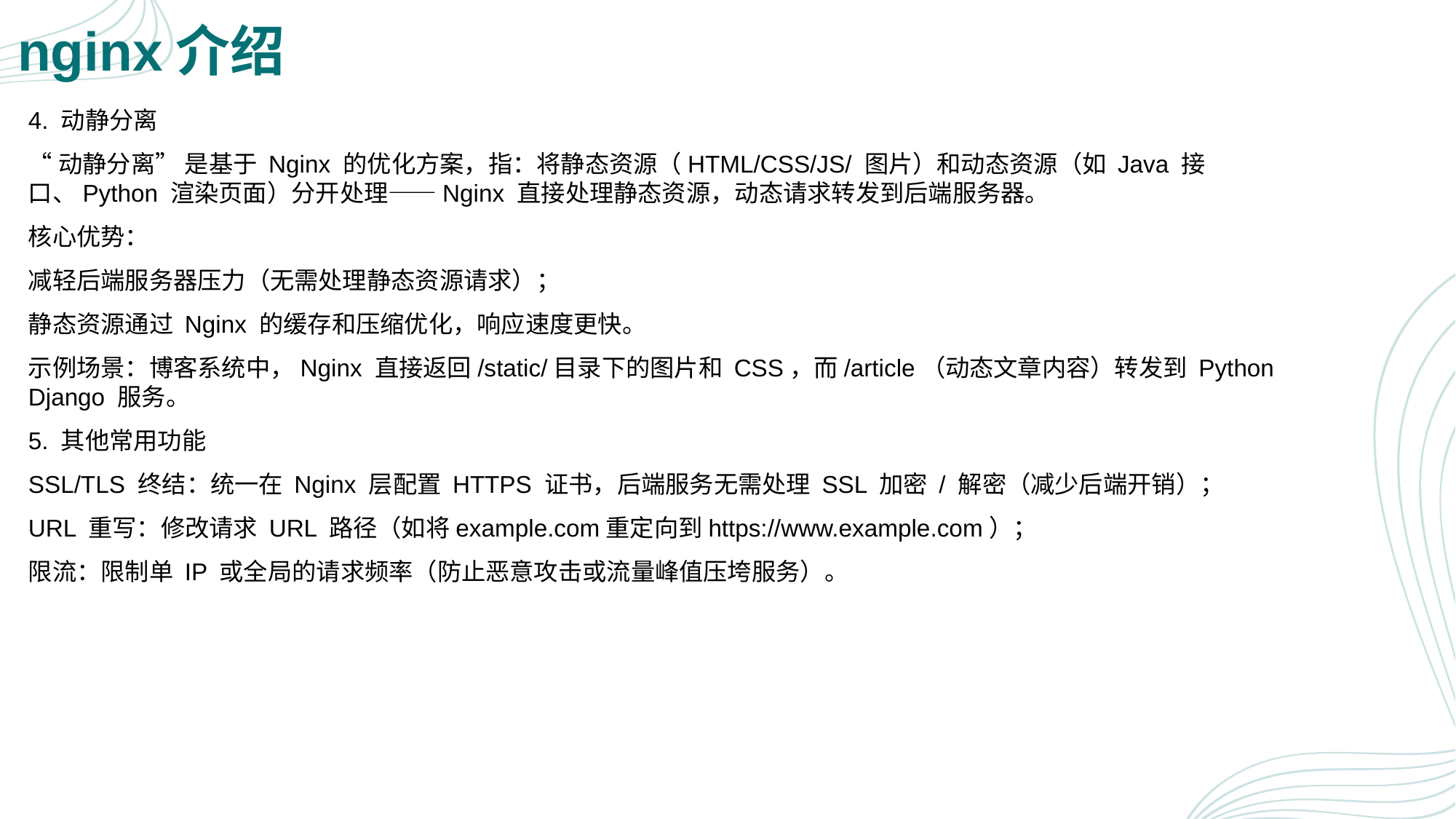

# nginx介绍
4. 动静分离
“动静分离” 是基于 Nginx 的优化方案，指：将静态资源（HTML/CSS/JS/ 图片）和动态资源（如 Java 接口、Python 渲染页面）分开处理——Nginx 直接处理静态资源，动态请求转发到后端服务器。
核心优势：
减轻后端服务器压力（无需处理静态资源请求）；
静态资源通过 Nginx 的缓存和压缩优化，响应速度更快。
示例场景：博客系统中，Nginx 直接返回/static/目录下的图片和 CSS，而/article（动态文章内容）转发到 Python Django 服务。
5. 其他常用功能
SSL/TLS 终结：统一在 Nginx 层配置 HTTPS 证书，后端服务无需处理 SSL 加密 / 解密（减少后端开销）；
URL 重写：修改请求 URL 路径（如将example.com重定向到https://www.example.com）；
限流：限制单 IP 或全局的请求频率（防止恶意攻击或流量峰值压垮服务）。